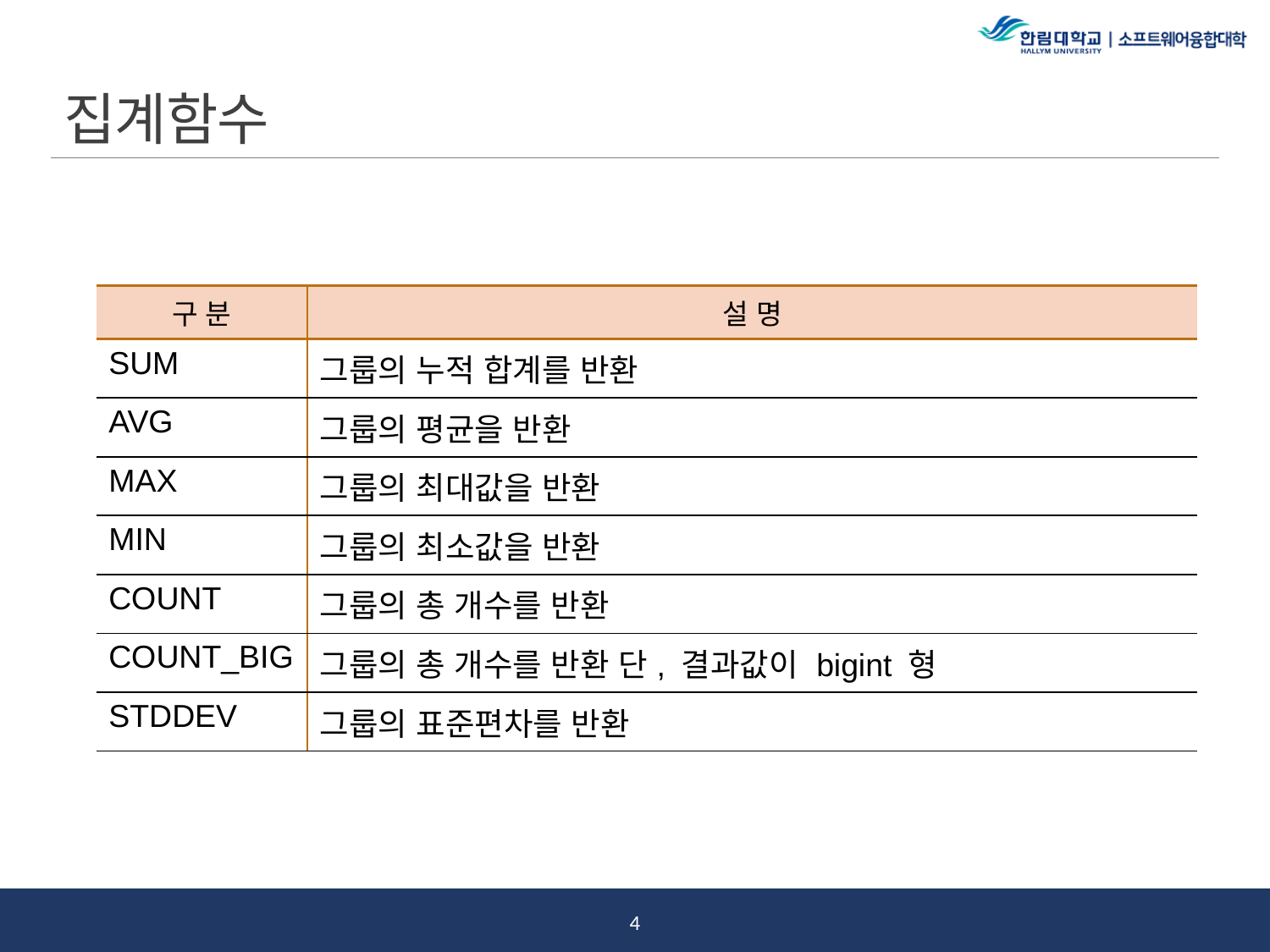

# 집계함수
| 구 분 | 설 명 |
| --- | --- |
| SUM | 그룹의 누적 합계를 반환 |
| AVG | 그룹의 평균을 반환 |
| MAX | 그룹의 최대값을 반환 |
| MIN | 그룹의 최소값을 반환 |
| COUNT | 그룹의 총 개수를 반환 |
| COUNT\_BIG | 그룹의 총 개수를 반환 단, 결과값이 bigint 형 |
| STDDEV | 그룹의 표준편차를 반환 |
4